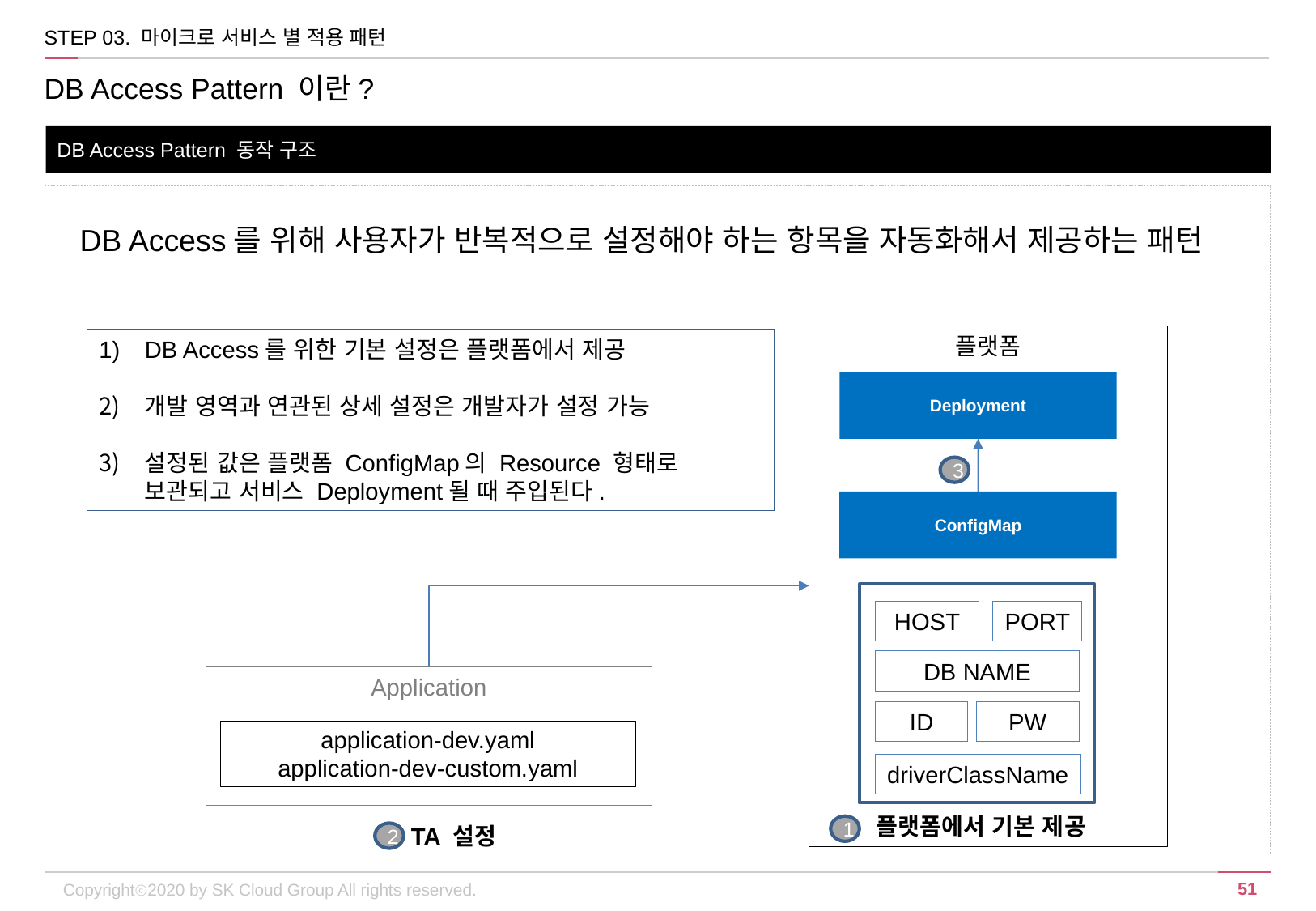

STEP 03. 마이크로 서비스 별 적용 패턴
DB Access Pattern 이란?
DB Access Pattern 동작 구조
DB Access를 위해 사용자가 반복적으로 설정해야 하는 항목을 자동화해서 제공하는 패턴
플랫폼

DB Access를 위한 기본 설정은 플랫폼에서 제공

개발 영역과 연관된 상세 설정은 개발자가 설정 가능

설정된 값은 플랫폼 ConfigMap의 Resource 형태로 보관되고 서비스 Deployment될 때 주입된다.
Deployment
3
ConfigMap

HOST
PORT
DB NAME
Application
PW
ID
application-dev.yaml
application-dev-custom.yaml
driverClassName
플랫폼에서 기본 제공
 TA 설정
1
2
Copyrightⓒ2020 by SK Cloud Group All rights reserved.